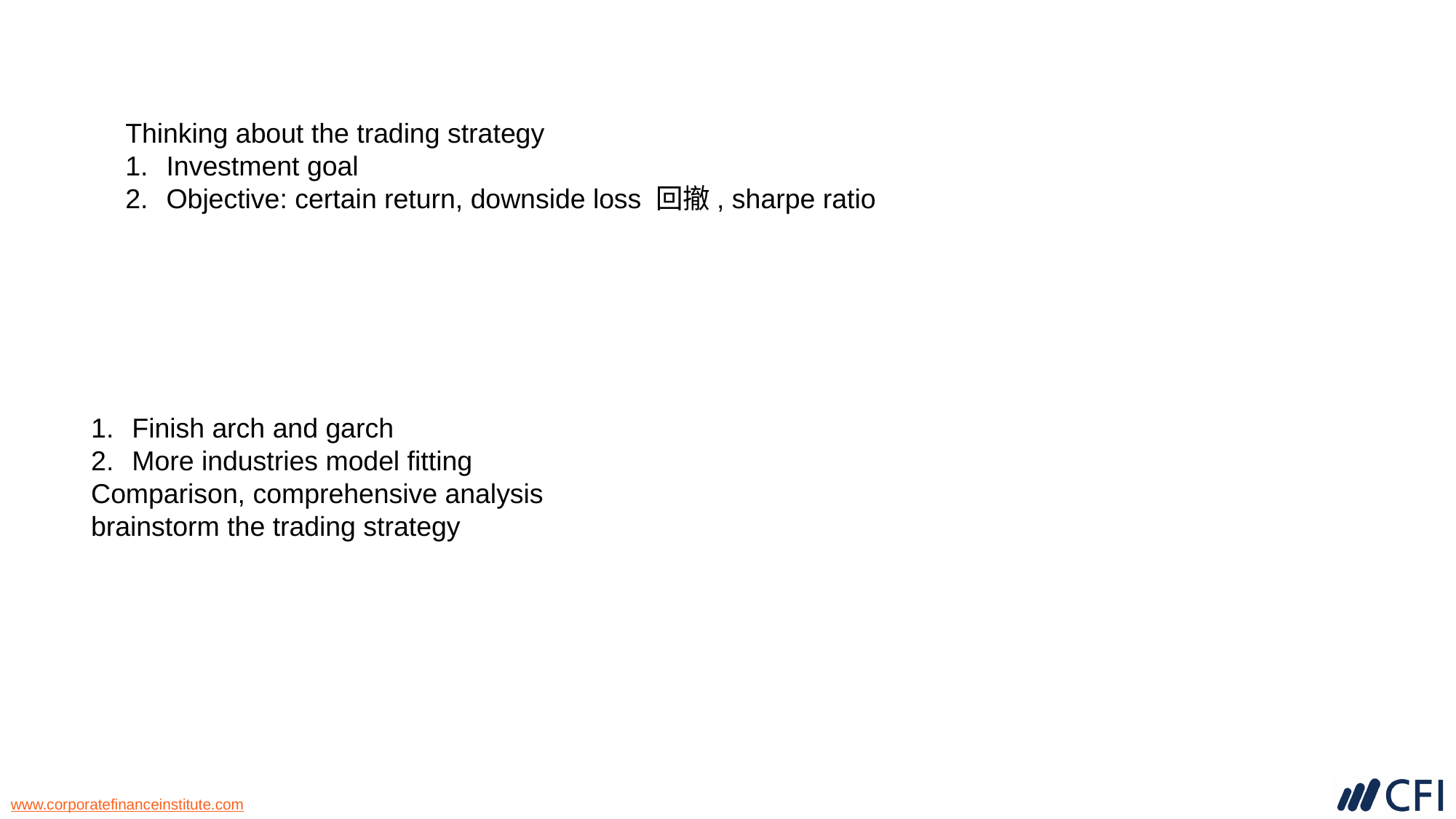

Thinking about the trading strategy
Investment goal
Objective: certain return, downside loss 回撤, sharpe ratio

Finish arch and garch
More industries model fitting
Comparison, comprehensive analysis
brainstorm the trading strategy